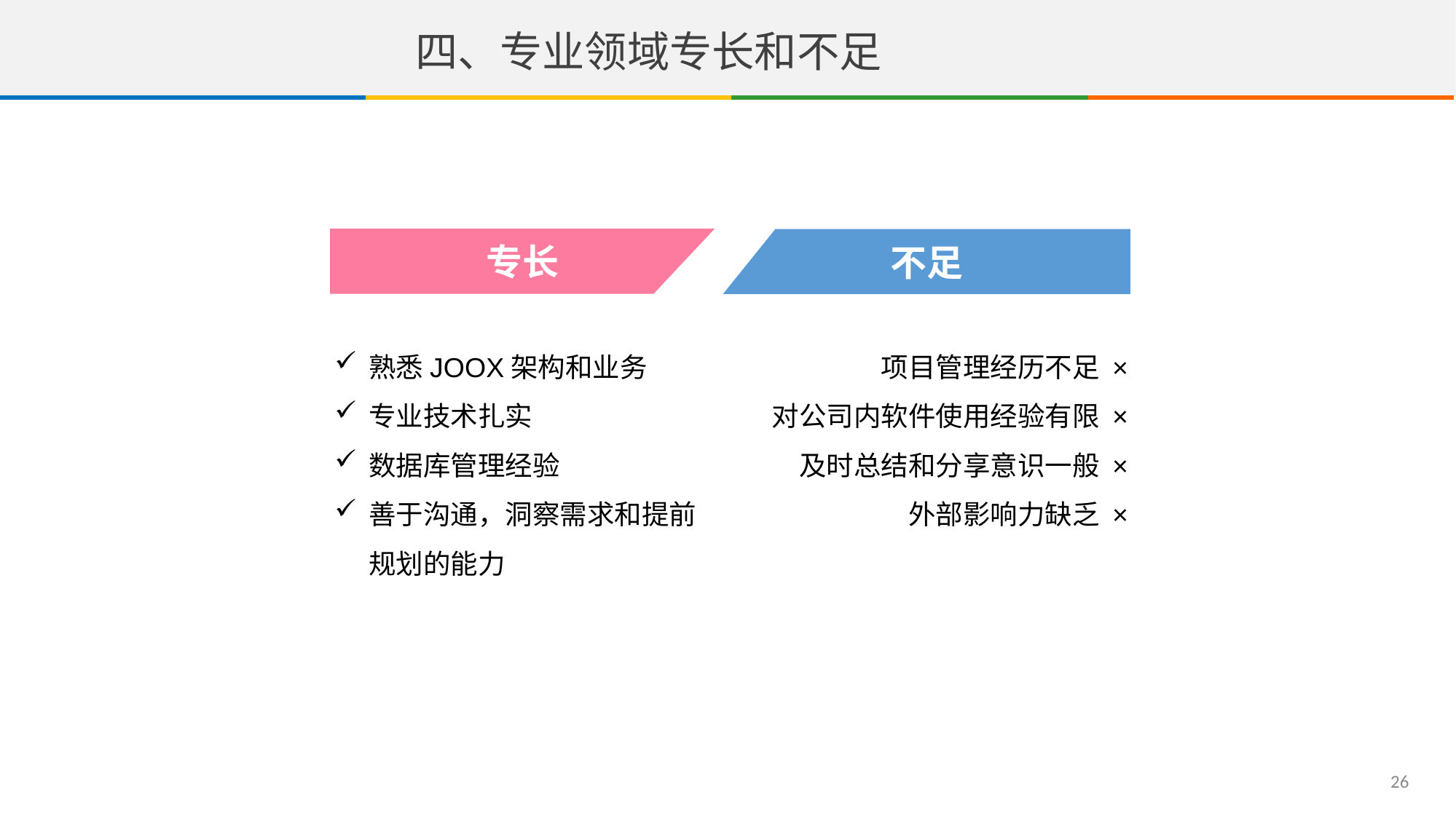

四、专业领域专长和不足
专长
不足
熟悉JOOX架构和业务
专业技术扎实
数据库管理经验
善于沟通，洞察需求和提前规划的能力
项目管理经历不足 ×
对公司内软件使用经验有限 ×
及时总结和分享意识一般 ×
外部影响力缺乏 ×
26